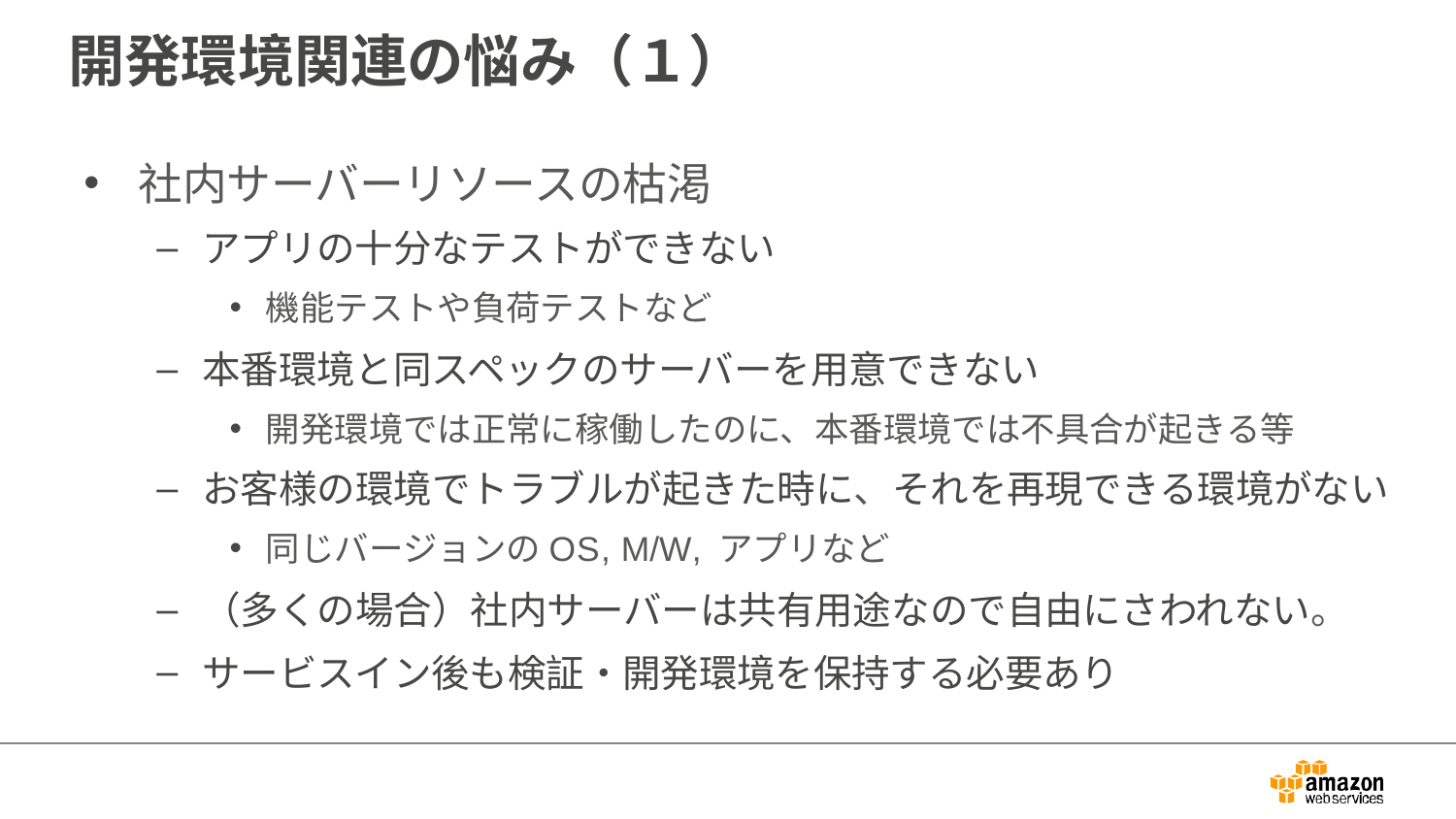

# 開発環境関連の悩み（１）
社内サーバーリソースの枯渇
アプリの十分なテストができない
機能テストや負荷テストなど
本番環境と同スペックのサーバーを用意できない
開発環境では正常に稼働したのに、本番環境では不具合が起きる等
お客様の環境でトラブルが起きた時に、それを再現できる環境がない
同じバージョンのOS, M/W, アプリなど
（多くの場合）社内サーバーは共有用途なので自由にさわれない。
サービスイン後も検証・開発環境を保持する必要あり